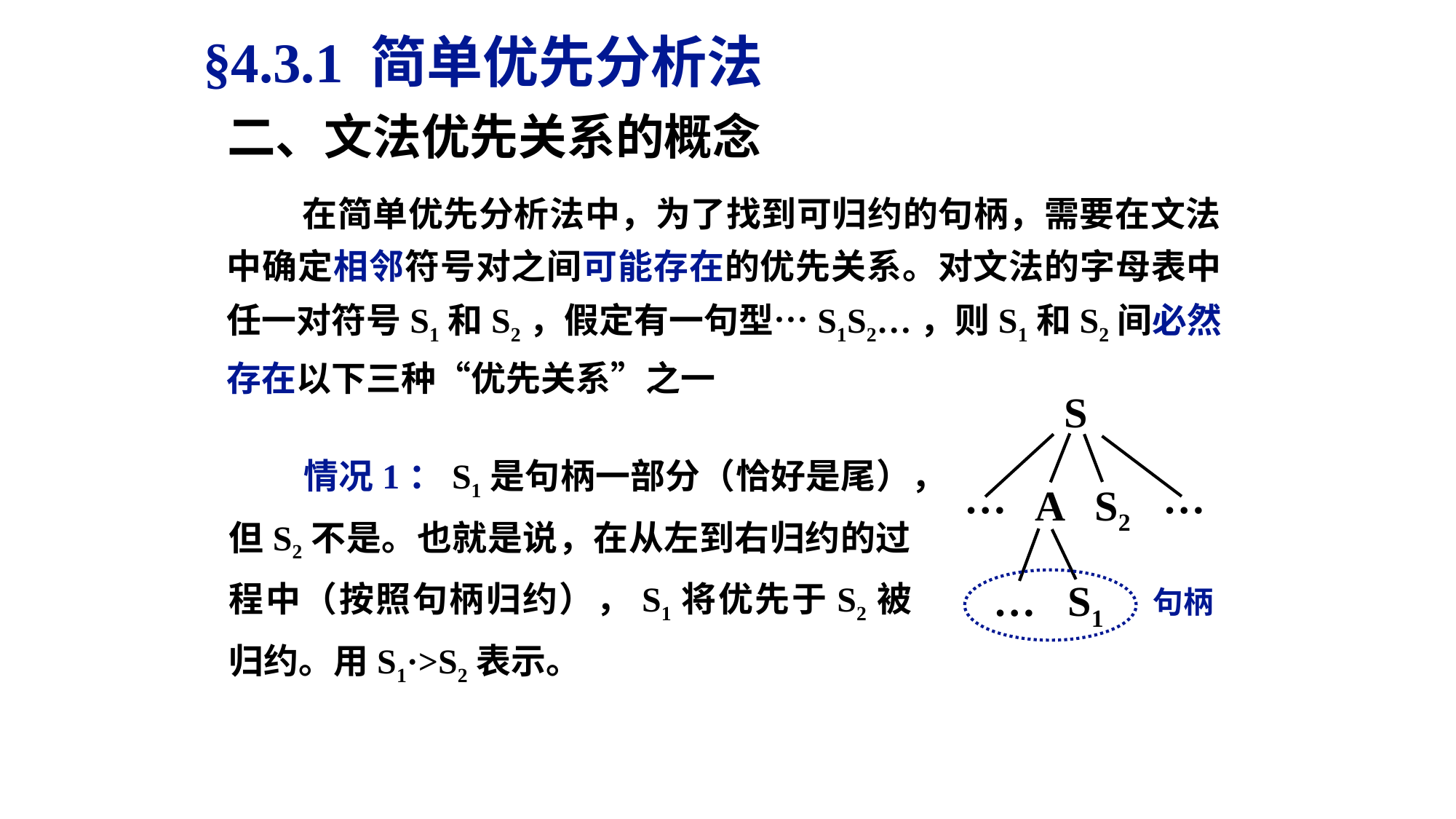

§4.3.1 简单优先分析法
二、文法优先关系的概念
        在简单优先分析法中，为了找到可归约的句柄，需要在文法中确定相邻符号对之间可能存在的优先关系。对文法的字母表中任一对符号S1和S2，假定有一句型…S1S2…，则S1和S2间必然存在以下三种“优先关系”之一
S

        情况1：S1是句柄一部分（恰好是尾），但S2不是。也就是说，在从左到右归约的过程中（按照句柄归约），S1将优先于S2被归约。用S1·>S2表示。

…
…
A   S2

…   S1

句柄